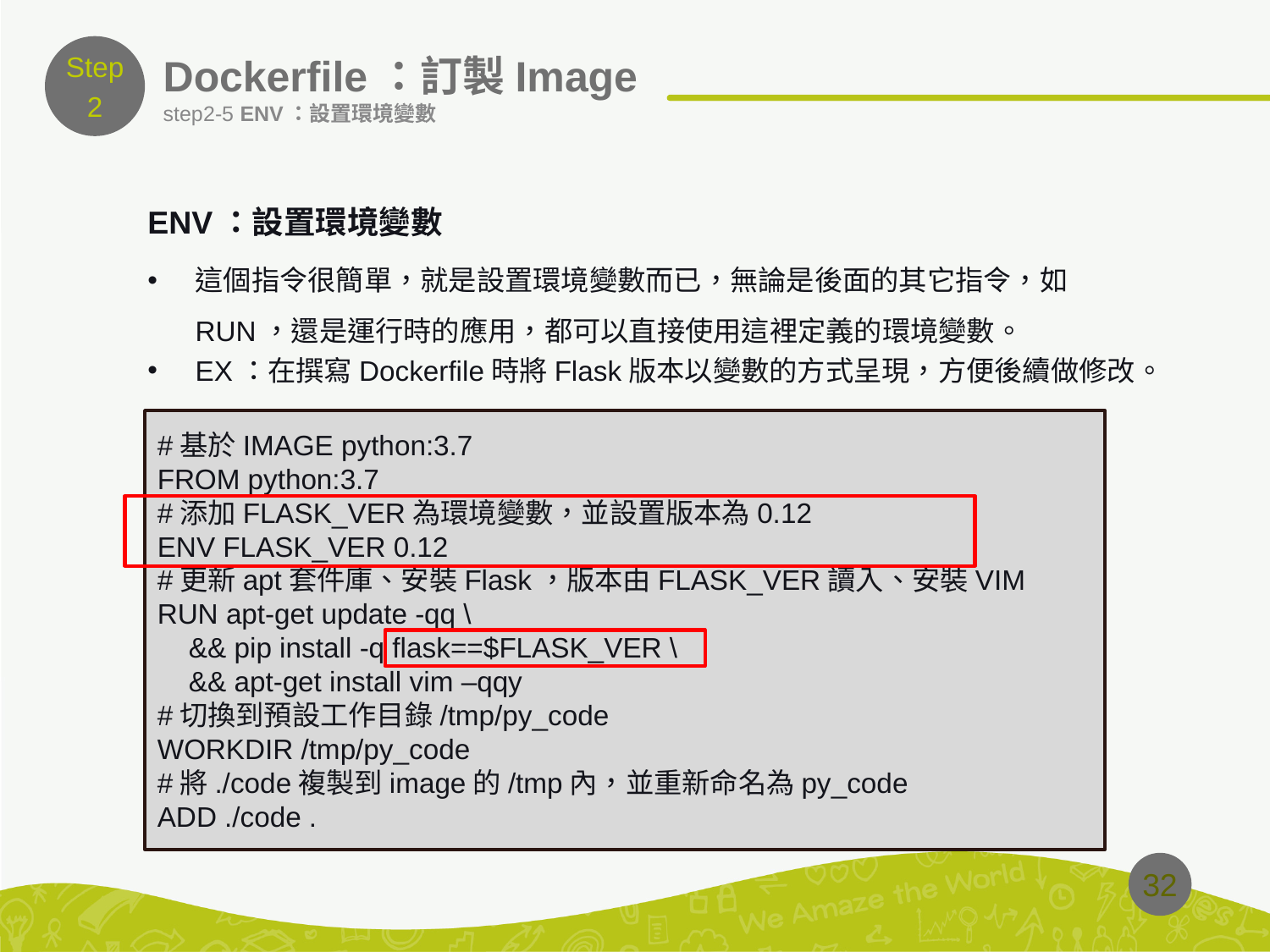

Step
2
# Dockerfile：訂製Image
step2-5 ENV：設置環境變數
ENV：設置環境變數
這個指令很簡單，就是設置環境變數而已，無論是後面的其它指令，如RUN，還是運行時的應用，都可以直接使用這裡定義的環境變數。
EX：在撰寫Dockerfile時將Flask版本以變數的方式呈現，方便後續做修改。

#基於IMAGE python:3.7
FROM python:3.7
#添加FLASK_VER為環境變數，並設置版本為0.12
ENV FLASK_VER 0.12
#更新apt套件庫、安裝Flask，版本由FLASK_VER讀入、安裝VIM
RUN apt-get update -qq \
    && pip install -q flask==$FLASK_VER \
    && apt-get install vim –qqy
#切換到預設工作目錄/tmp/py_code
WORKDIR /tmp/py_code
#將./code複製到image的/tmp內，並重新命名為py_code
ADD ./code .

32